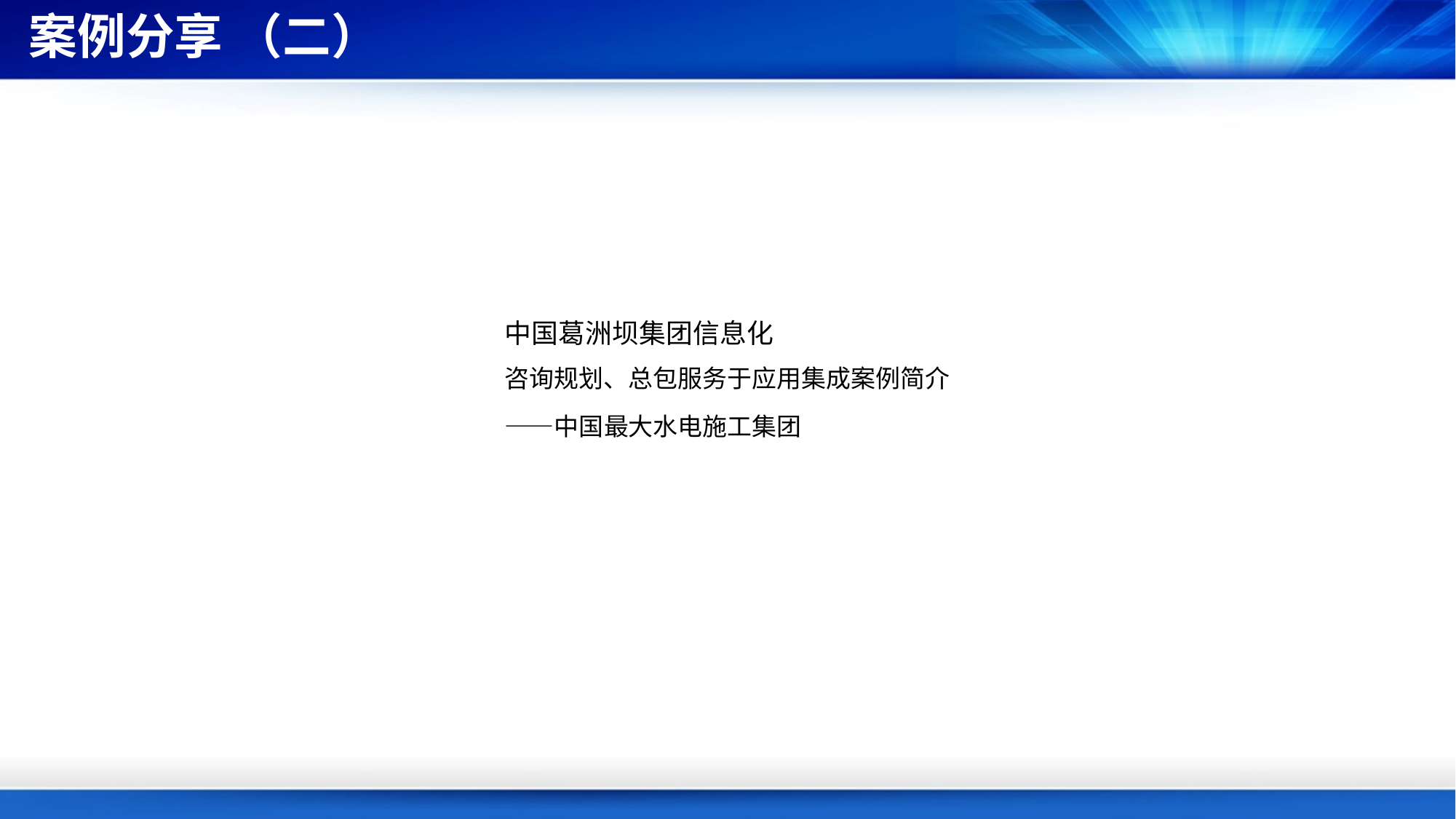

案例分享 （二）
中国葛洲坝集团信息化
咨询规划、总包服务于应用集成案例简介
——中国最大水电施工集团